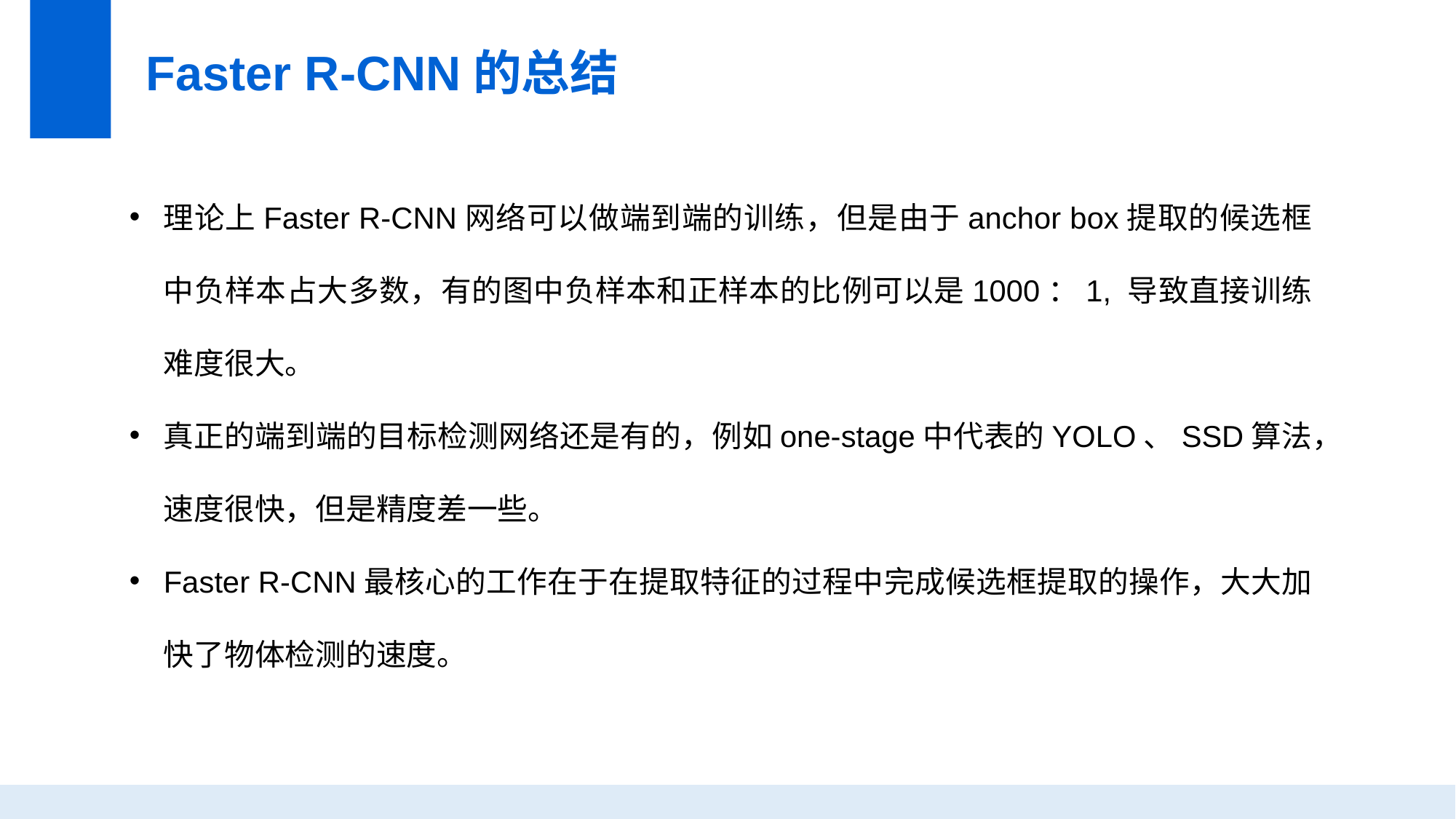

Faster R-CNN的总结
理论上Faster R-CNN网络可以做端到端的训练，但是由于anchor box提取的候选框中负样本占大多数，有的图中负样本和正样本的比例可以是1000：1, 导致直接训练难度很大。
真正的端到端的目标检测网络还是有的，例如one-stage中代表的YOLO、SSD算法，速度很快，但是精度差一些。
Faster R-CNN最核心的工作在于在提取特征的过程中完成候选框提取的操作，大大加快了物体检测的速度。